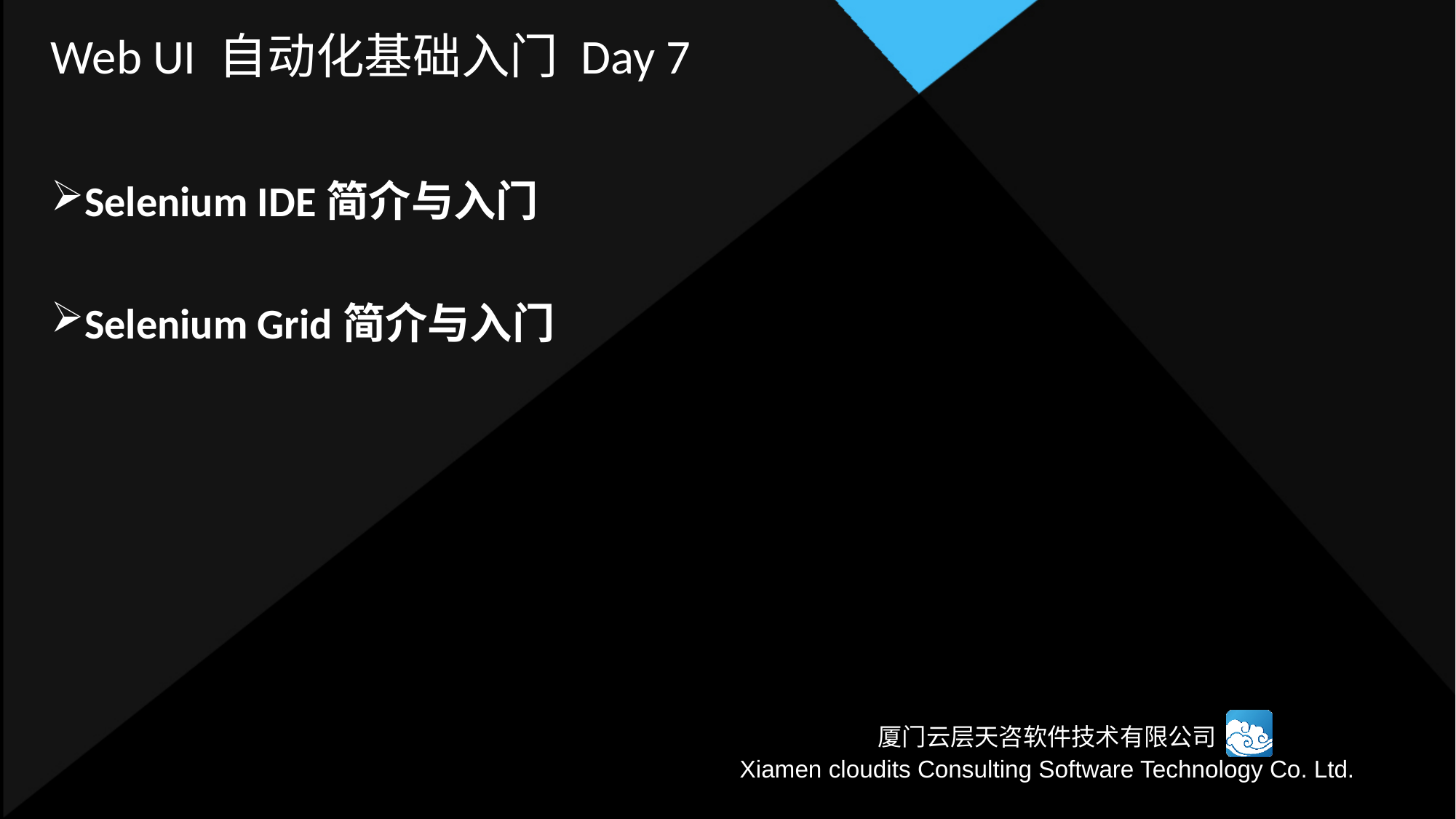

# Web UI 自动化基础入门 Day 7

Selenium IDE简介与入门

Selenium Grid简介与入门